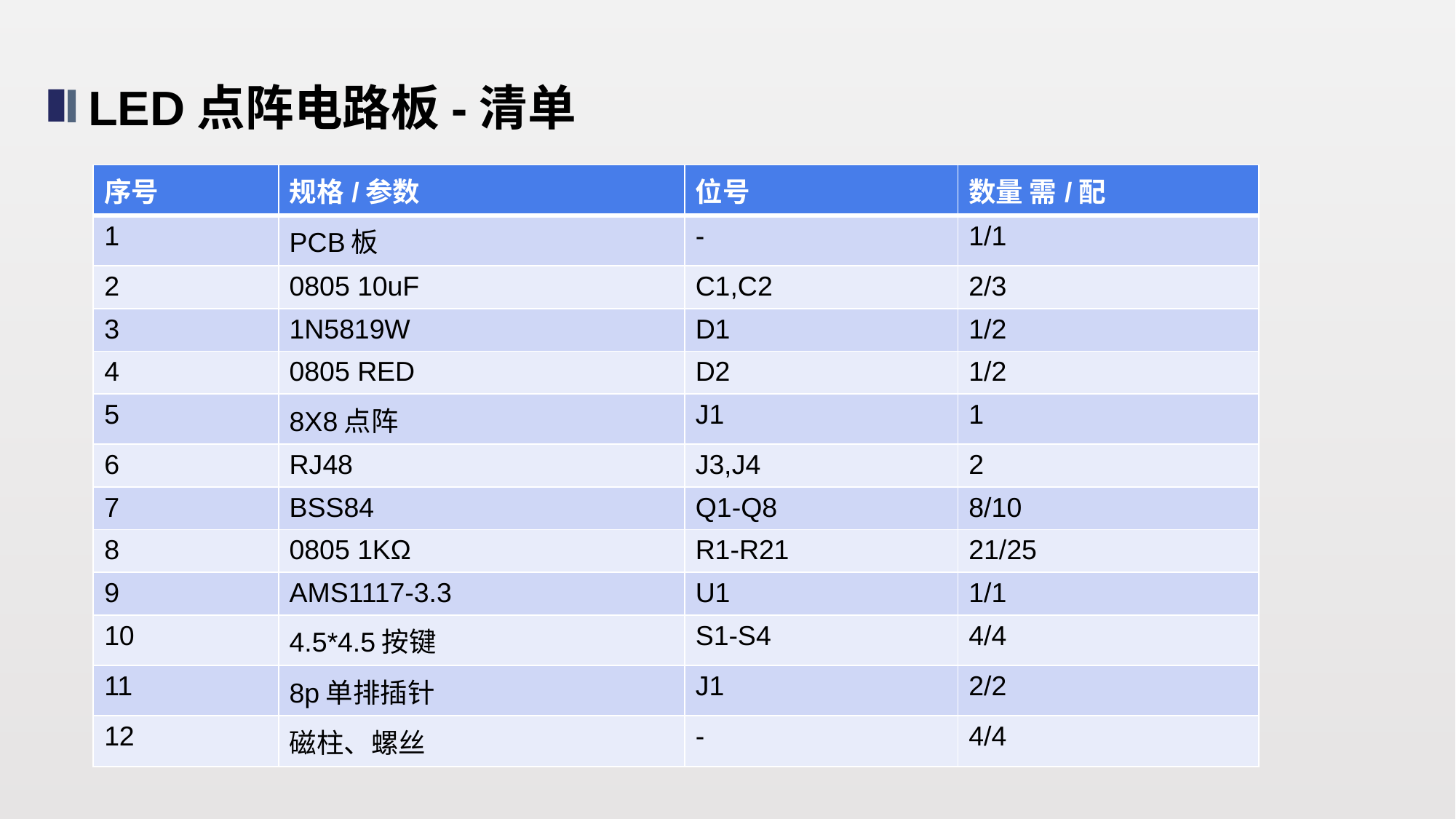

# LED点阵电路板-清单

| 序号 | 规格/参数 | 位号 | 数量 需/配 |
| --- | --- | --- | --- |
| 1 | PCB板 | - | 1/1 |
| 2 | 0805 10uF | C1,C2 | 2/3 |
| 3 | 1N5819W | D1 | 1/2 |
| 4 | 0805 RED | D2 | 1/2 |
| 5 | 8X8点阵 | J1 | 1 |
| 6 | RJ48 | J3,J4 | 2 |
| 7 | BSS84 | Q1-Q8 | 8/10 |
| 8 | 0805 1KΩ | R1-R21 | 21/25 |
| 9 | AMS1117-3.3 | U1 | 1/1 |
| 10 | 4.5\*4.5按键 | S1-S4 | 4/4 |
| 11 | 8p单排插针 | J1 | 2/2 |
| 12 | 磁柱、螺丝 | - | 4/4 |